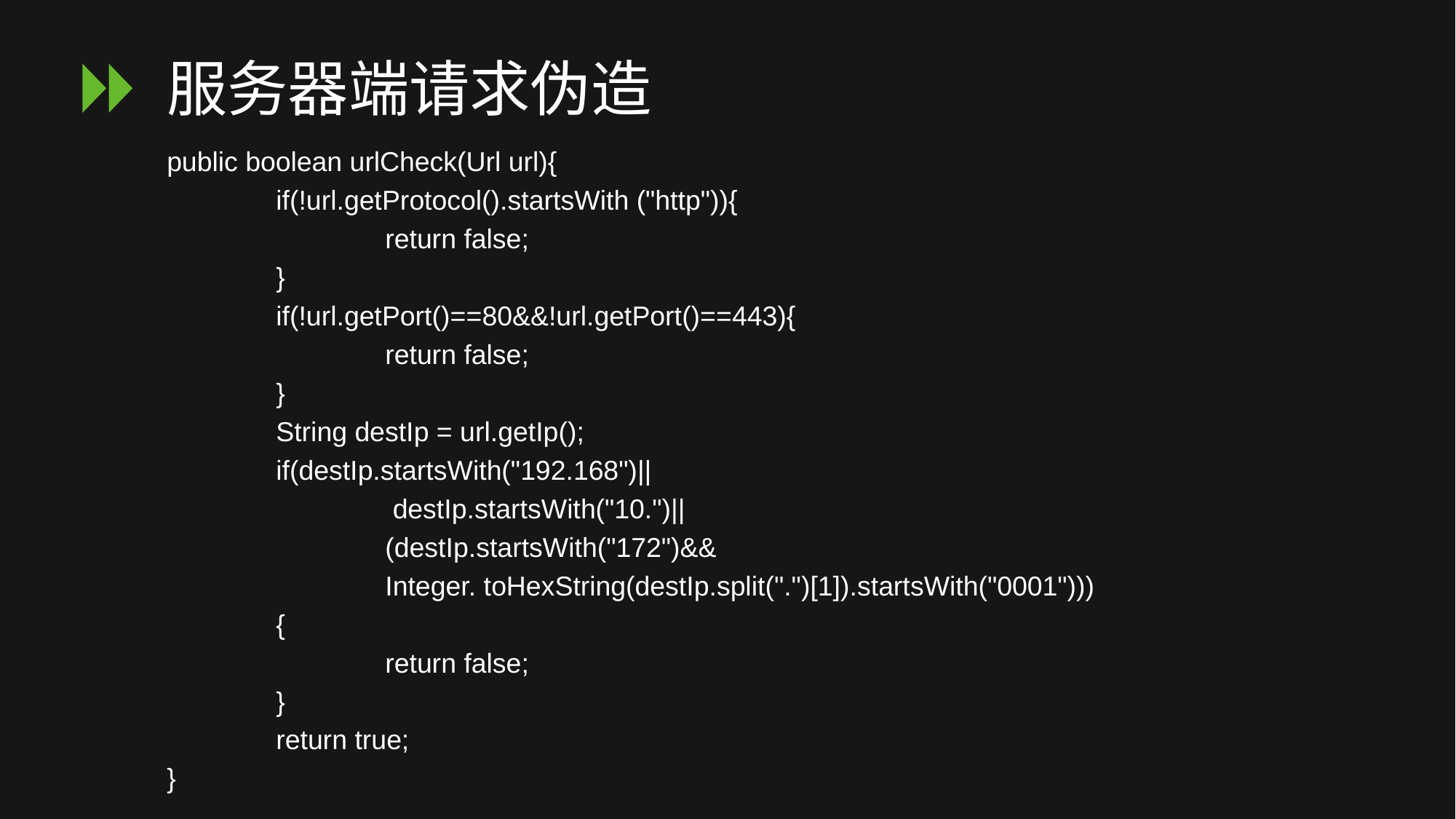

# 服务器端请求伪造
public boolean urlCheck(Url url){
	if(!url.getProtocol().startsWith ("http")){
		return false;
	}
	if(!url.getPort()==80&&!url.getPort()==443){
		return false;
	}
	String destIp = url.getIp();
	if(destIp.startsWith("192.168")||
		 destIp.startsWith("10.")||
		(destIp.startsWith("172")&&
		Integer. toHexString(destIp.split(".")[1]).startsWith("0001")))
	{
		return false;
	}
	return true;
}